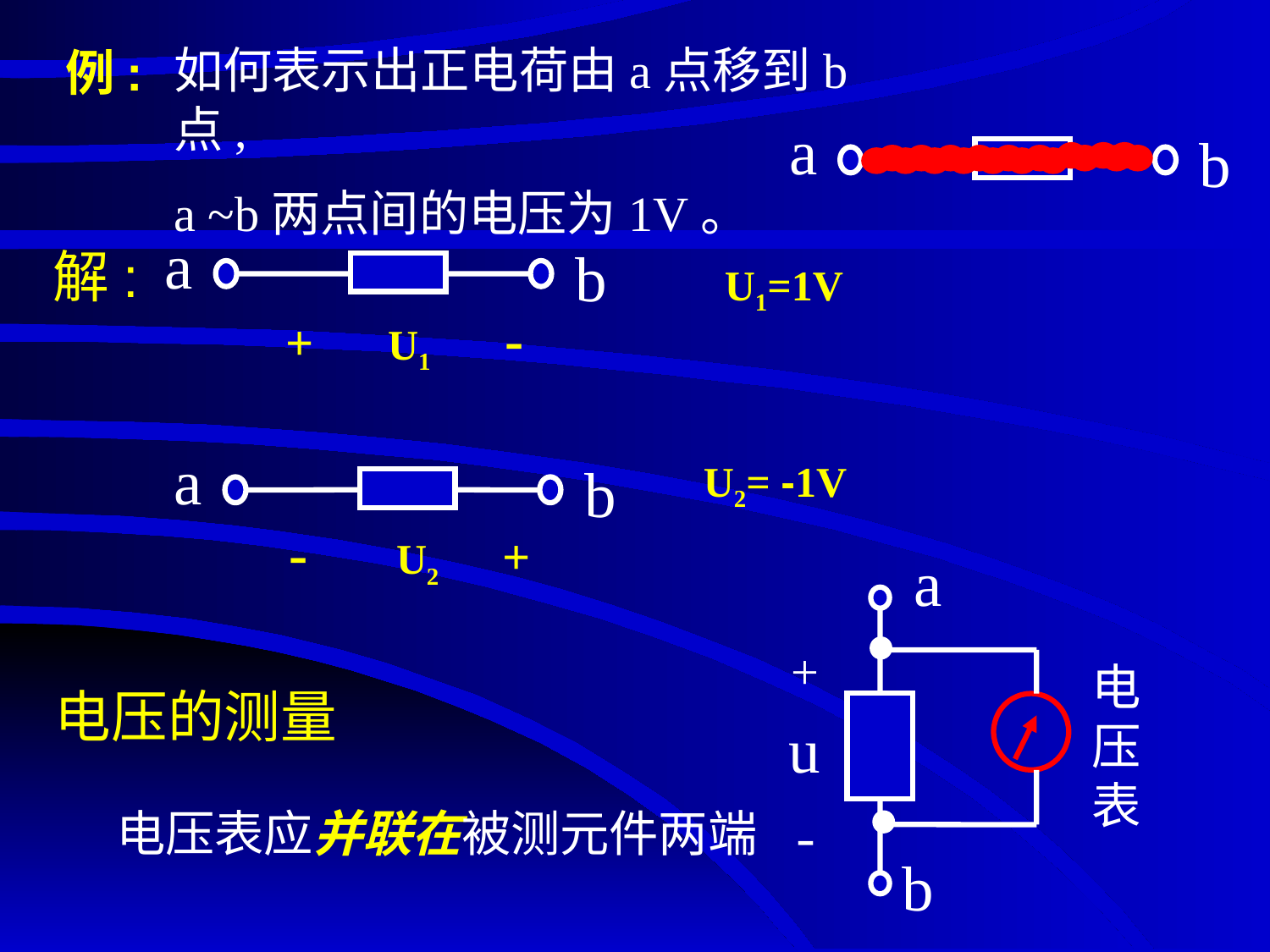

# 例:
如何表示出正电荷由a点移到b点,
a ~b两点间的电压为1V。
a
b

a
b

解:
    U1=1V
+       U1       -
a
b

  U2= -1V
-        U2      +
a

+

-

u

b

电压表

电压的测量
    电压表应并联在被测元件两端